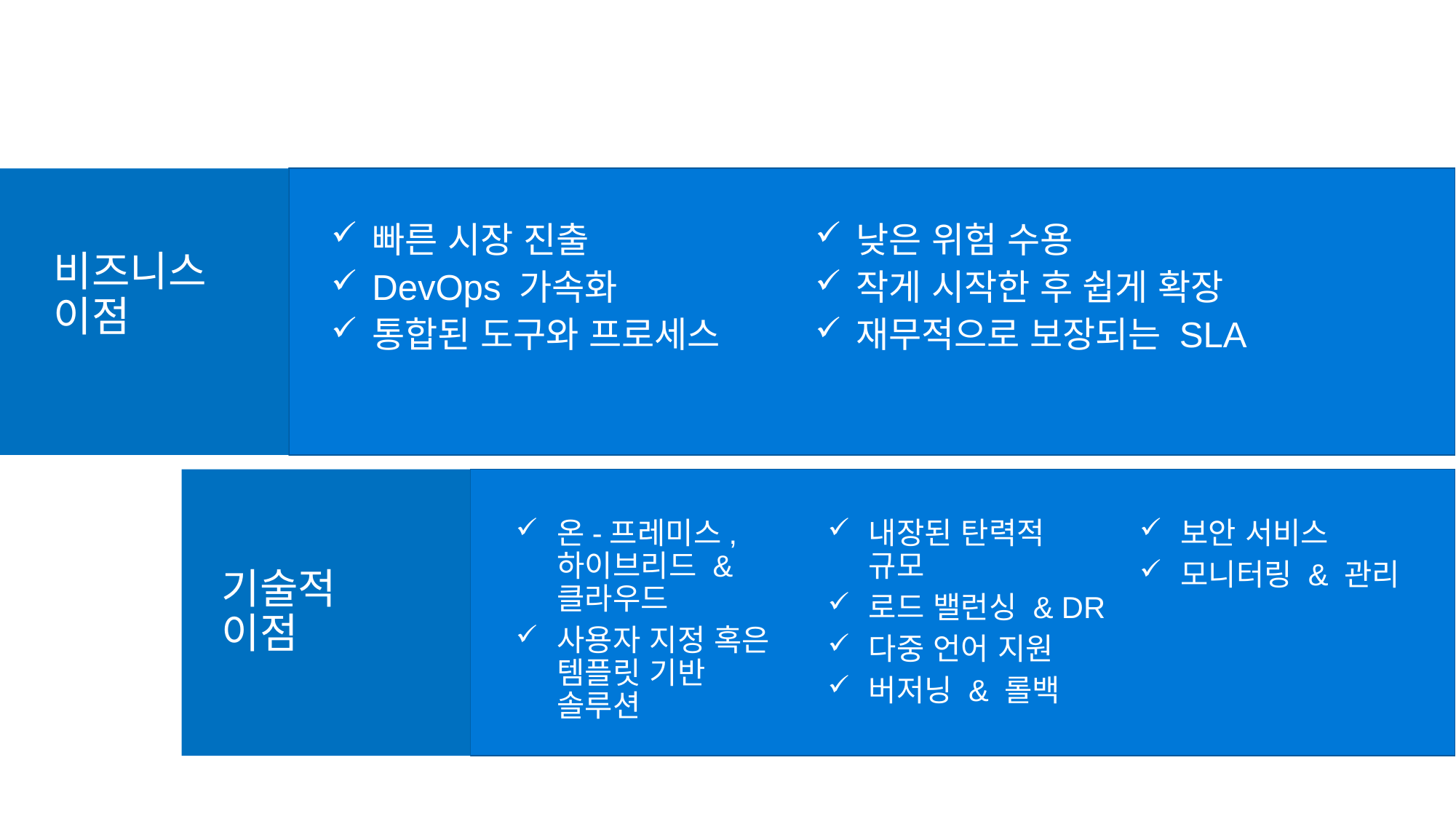

Full Managed App Services

빠른 시장 진출
DevOps 가속화
통합된 도구와 프로세스
낮은 위험 수용
작게 시작한 후 쉽게 확장
재무적으로 보장되는 SLA
비즈니스
이점

온-프레미스, 하이브리드 & 클라우드
사용자 지정 혹은 템플릿 기반 솔루션
내장된 탄력적 규모
로드 밸런싱 & DR
다중 언어 지원
버저닝 & 롤백
보안 서비스
모니터링 & 관리
기술적
이점